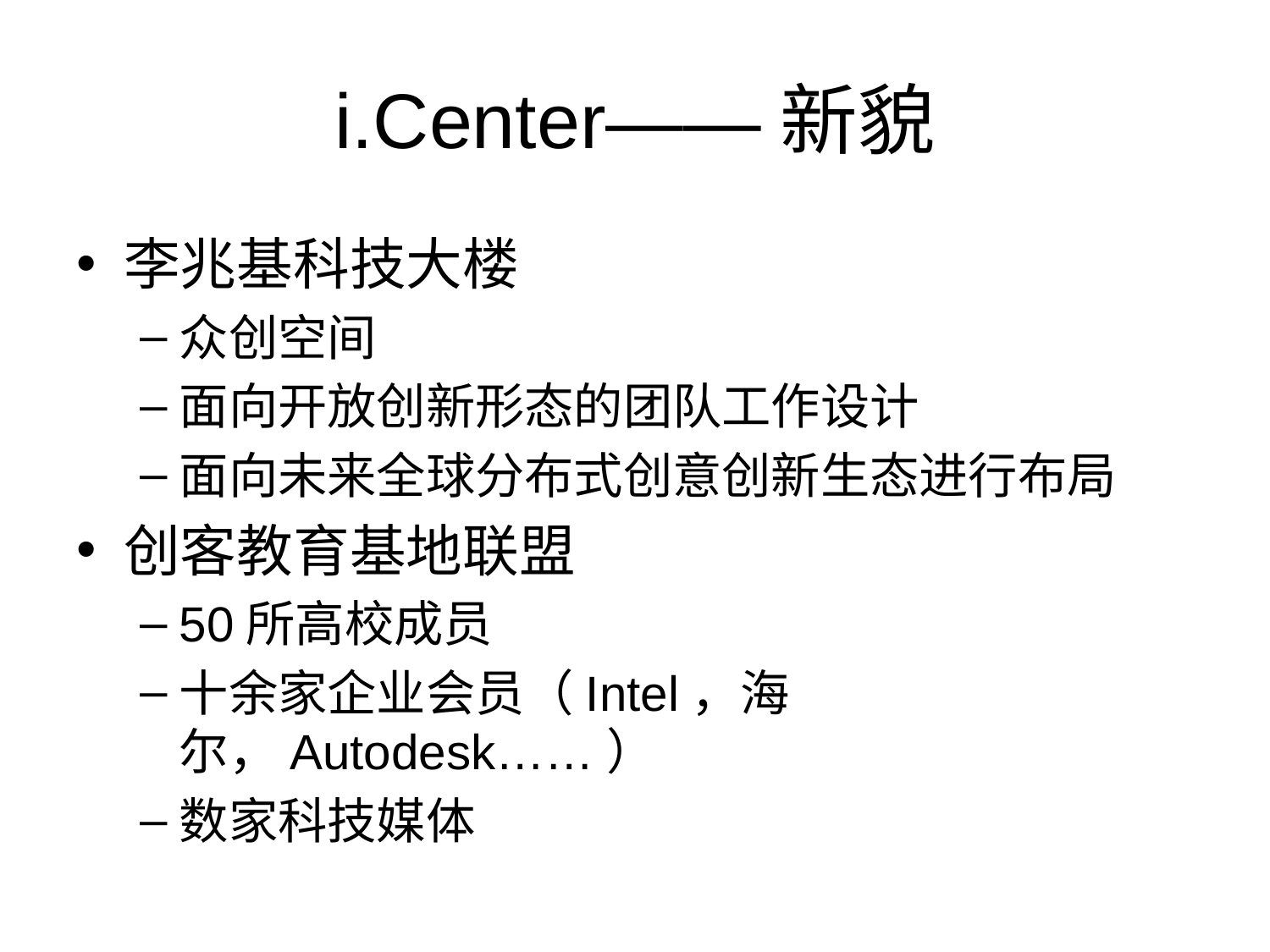

# i.Center——新貌
李兆基科技大楼
众创空间
面向开放创新形态的团队工作设计
面向未来全球分布式创意创新生态进行布局
创客教育基地联盟
50所高校成员
十余家企业会员（Intel，海尔，Autodesk……）
数家科技媒体